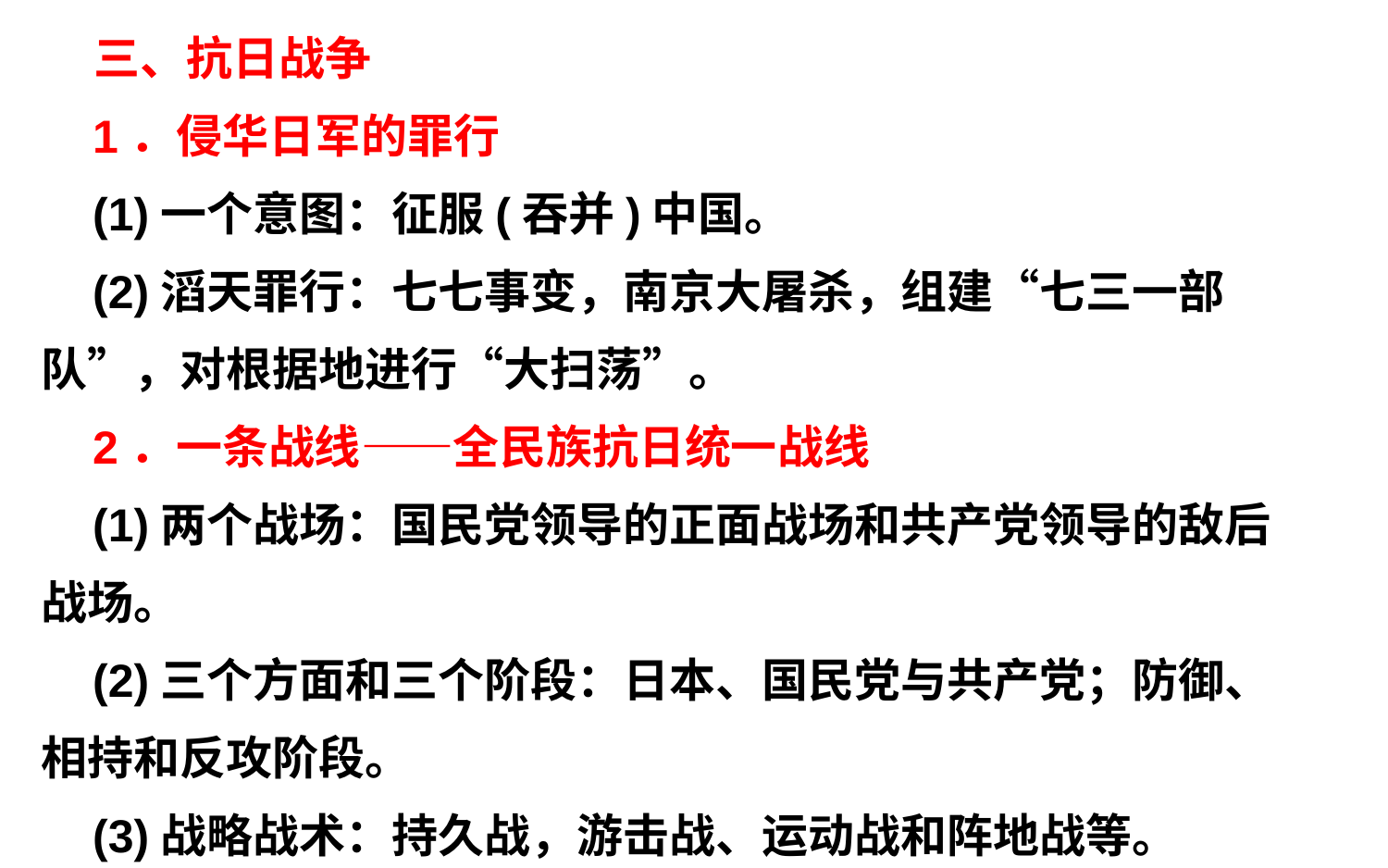

三、抗日战争
    1．侵华日军的罪行
    (1)一个意图：征服(吞并)中国。
    (2)滔天罪行：七七事变，南京大屠杀，组建“七三一部队”，对根据地进行“大扫荡”。
    2．一条战线——全民族抗日统一战线
    (1)两个战场：国民党领导的正面战场和共产党领导的敌后战场。
    (2)三个方面和三个阶段：日本、国民党与共产党；防御、相持和反攻阶段。
    (3)战略战术：持久战，游击战、运动战和阵地战等。